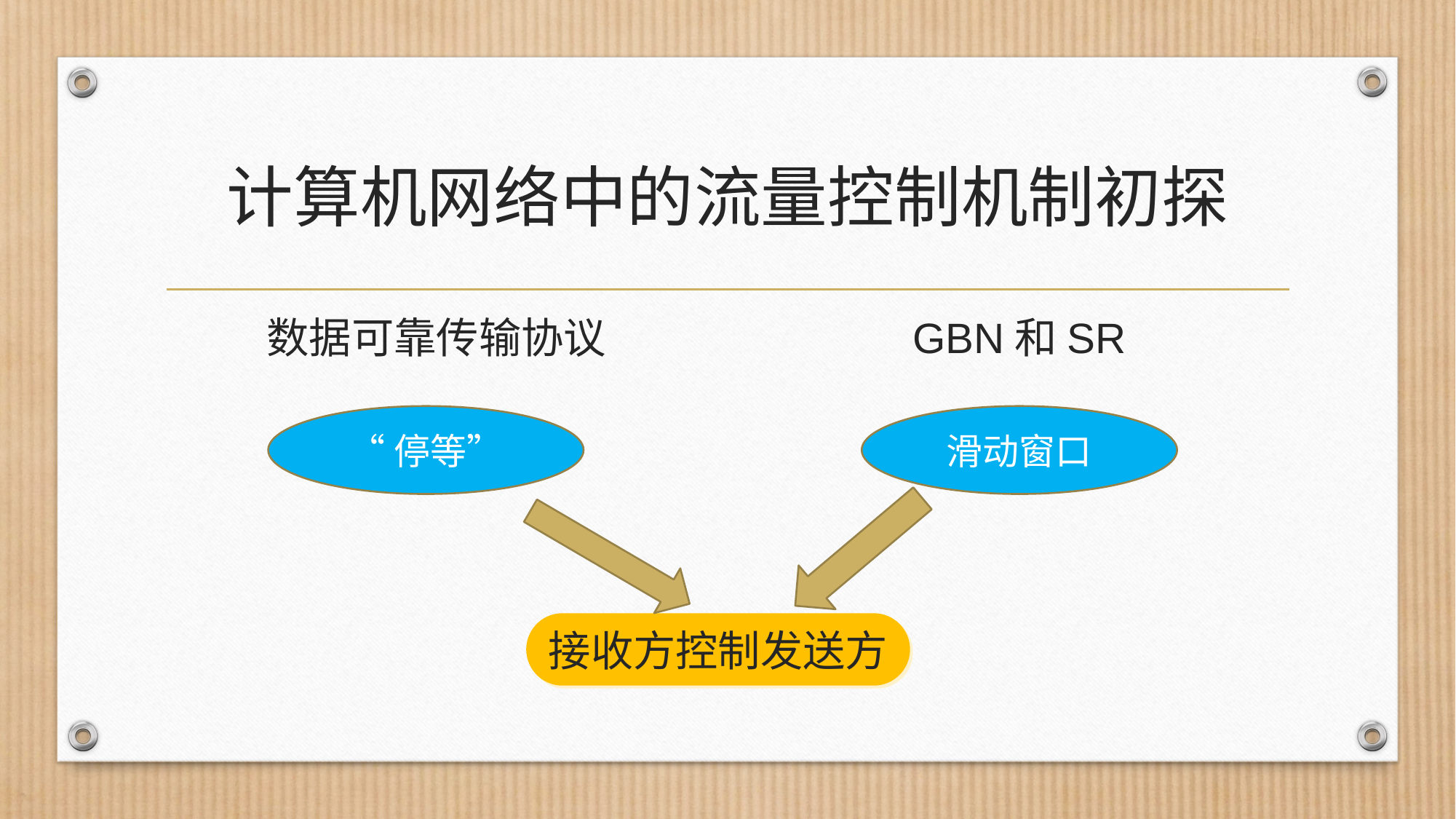

# 计算机网络中的流量控制机制初探
数据可靠传输协议
GBN和SR

“停等”
滑动窗口

接收方控制发送方